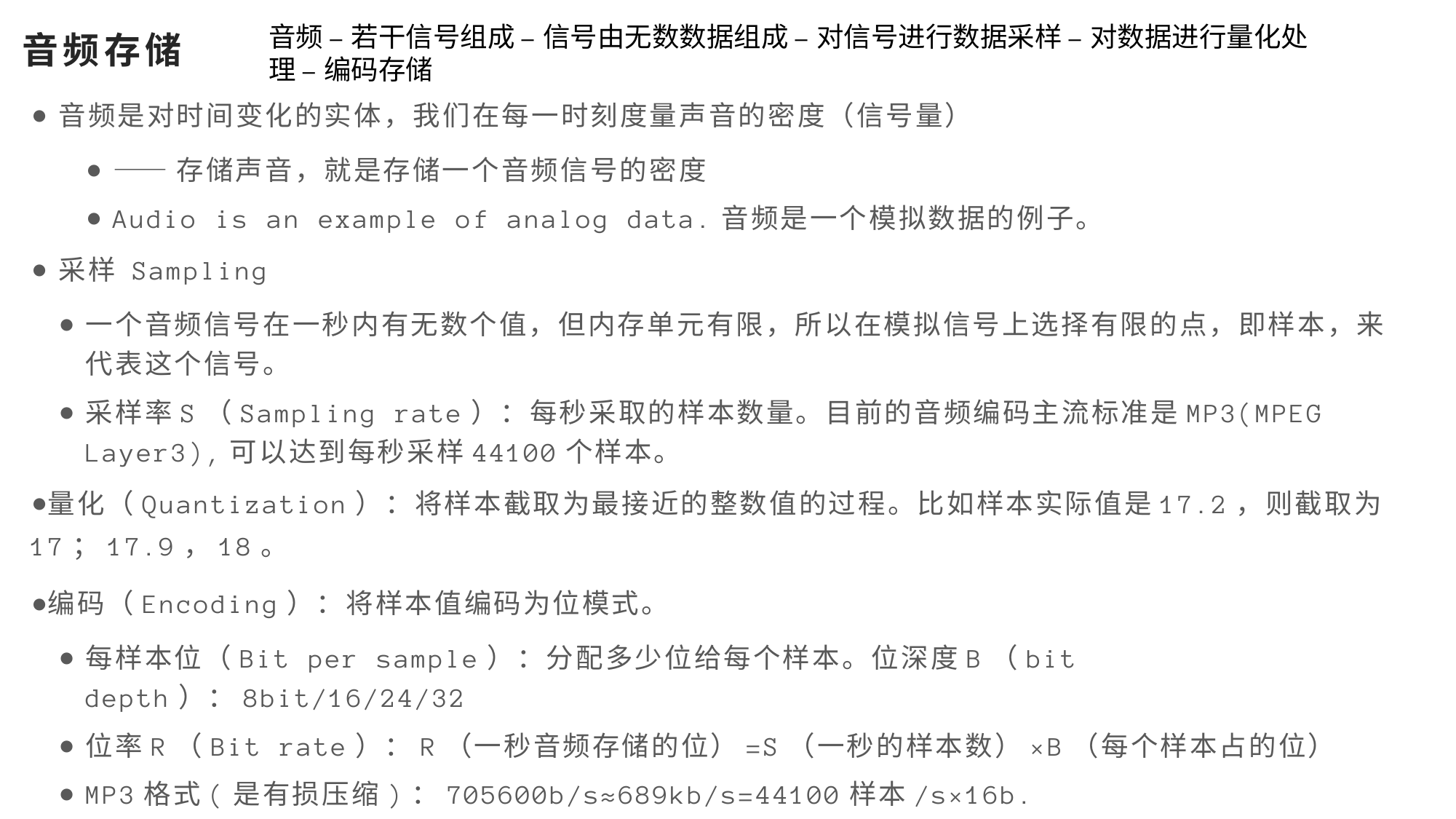

# 音频存储
音频-若干信号组成-信号由无数数据组成-对信号进行数据采样-对数据进行量化处理-编码存储
音频是对时间变化的实体，我们在每一时刻度量声音的密度（信号量）
——存储声音，就是存储一个音频信号的密度
Audio is an example of analog data.音频是一个模拟数据的例子。
采样 Sampling
一个音频信号在一秒内有无数个值，但内存单元有限，所以在模拟信号上选择有限的点，即样本，来代表这个信号。
采样率S（Sampling rate）：每秒采取的样本数量。目前的音频编码主流标准是MP3(MPEG Layer3),可以达到每秒采样44100个样本。
量化（Quantization）：将样本截取为最接近的整数值的过程。比如样本实际值是17.2，则截取为17；17.9，18。
编码（Encoding）：将样本值编码为位模式。
每样本位（Bit per sample）：分配多少位给每个样本。位深度B（bit depth）：8bit/16/24/32
位率R（Bit rate）：R（一秒音频存储的位）=S（一秒的样本数）×B（每个样本占的位）
MP3格式(是有损压缩)：705600b/s≈689kb/s=44100样本/s×16b.